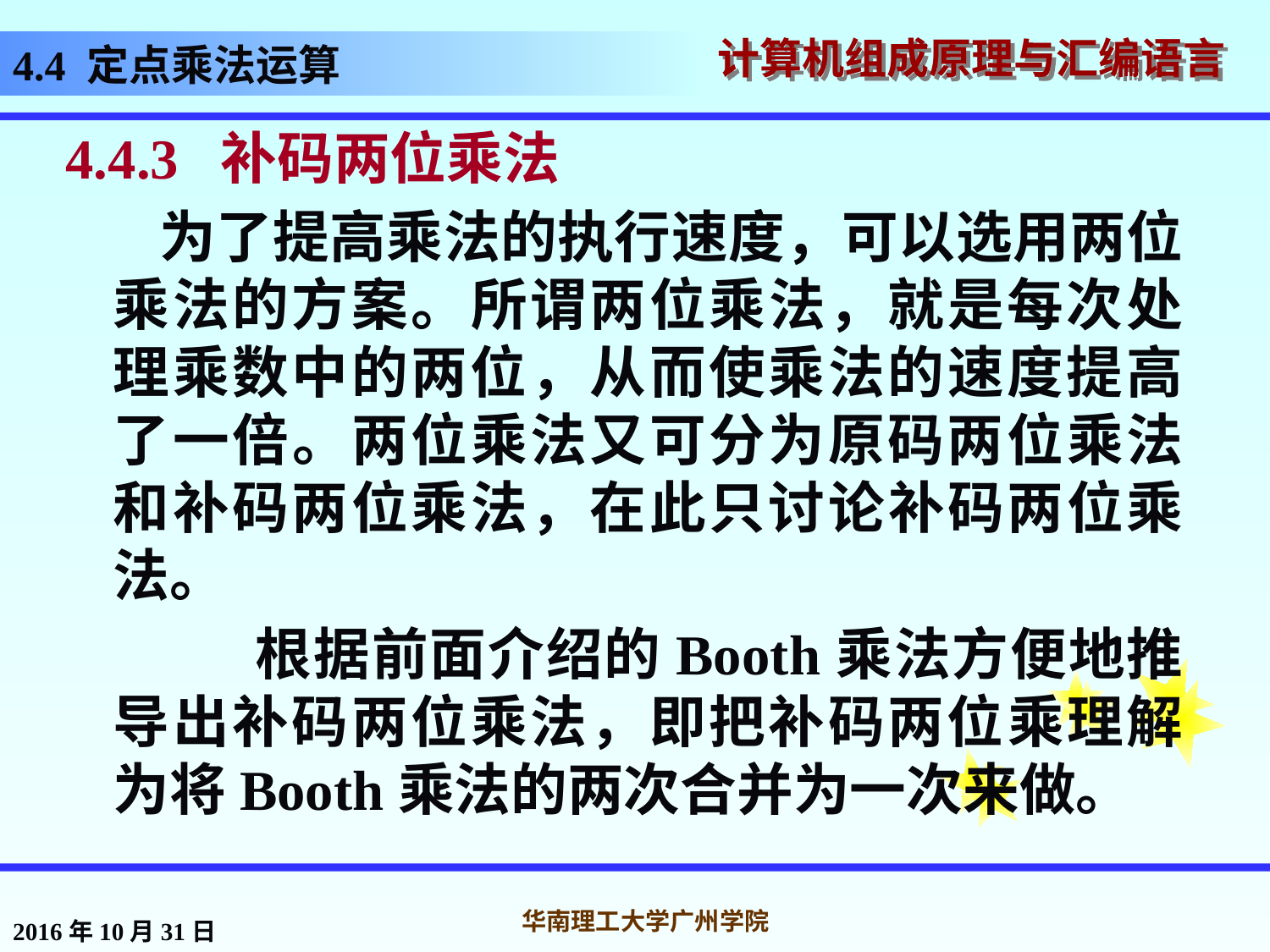

# 4.4 定点乘法运算
4.4.3  补码两位乘法
      为了提高乘法的执行速度，可以选用两位乘法的方案。所谓两位乘法，就是每次处理乘数中的两位，从而使乘法的速度提高了一倍。两位乘法又可分为原码两位乘法和补码两位乘法，在此只讨论补码两位乘法。
            根据前面介绍的Booth乘法方便地推导出补码两位乘法，即把补码两位乘理解为将Booth乘法的两次合并为一次来做。
2016年10月31日
华南理工大学广州学院